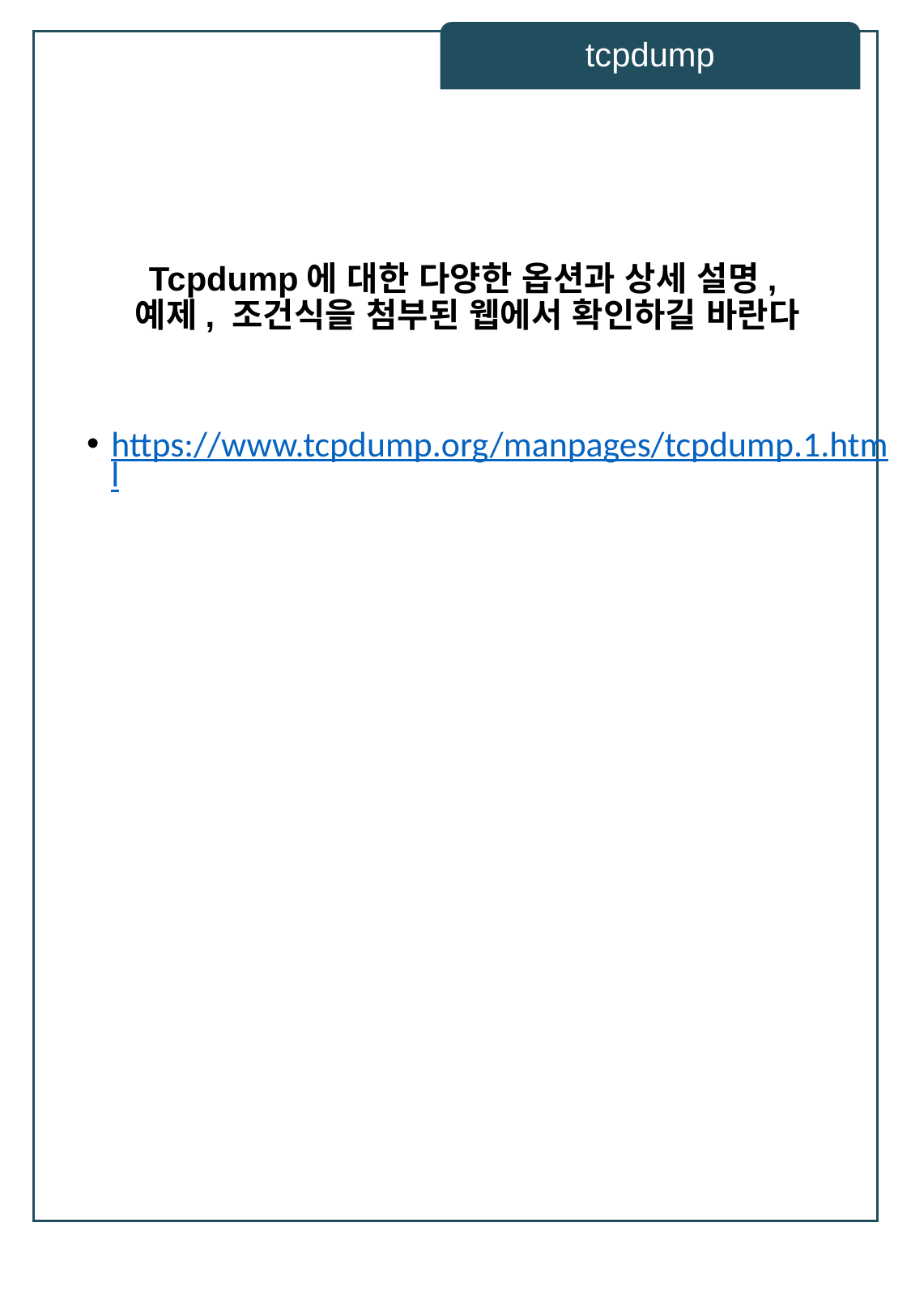

tcpdump

# Tcpdump에 대한 다양한 옵션과 상세 설명, 예제, 조건식을 첨부된 웹에서 확인하길 바란다
https://www.tcpdump.org/manpages/tcpdump.1.html